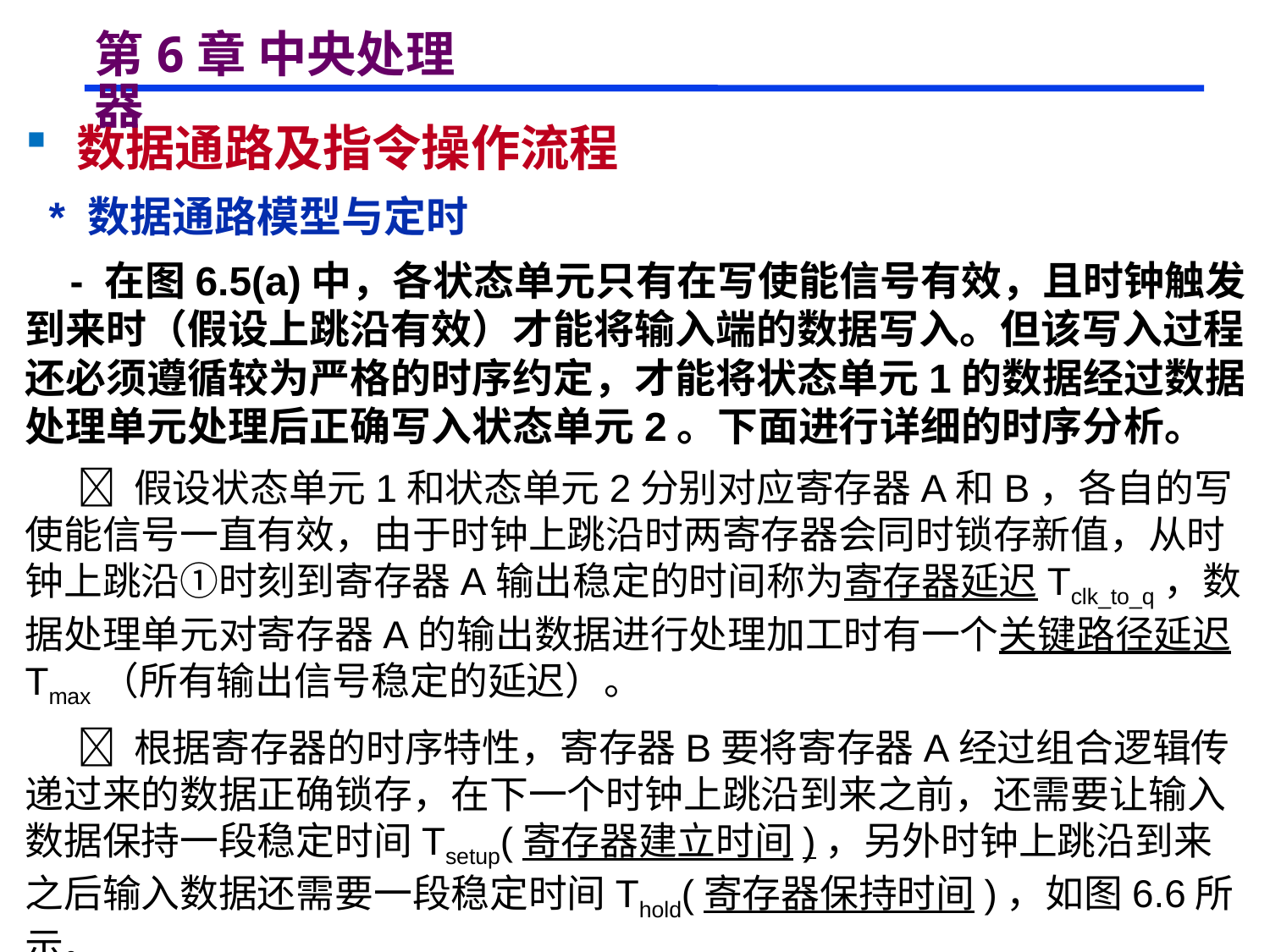

# 第6章 中央处理器
 数据通路及指令操作流程
  * 数据通路模型与定时
    - 在图6.5(a)中，各状态单元只有在写使能信号有效，且时钟触发到来时（假设上跳沿有效）才能将输入端的数据写入。但该写入过程还必须遵循较为严格的时序约定，才能将状态单元1的数据经过数据处理单元处理后正确写入状态单元2。下面进行详细的时序分析。
      • 假设状态单元1和状态单元2分别对应寄存器A和B，各自的写使能信号一直有效，由于时钟上跳沿时两寄存器会同时锁存新值，从时钟上跳沿①时刻到寄存器A输出稳定的时间称为寄存器延迟Tclk_to_q，数据处理单元对寄存器A的输出数据进行处理加工时有一个关键路径延迟Tmax（所有输出信号稳定的延迟）。
      • 根据寄存器的时序特性，寄存器B要将寄存器A经过组合逻辑传递过来的数据正确锁存，在下一个时钟上跳沿到来之前，还需要让输入数据保持一段稳定时间Tsetup(寄存器建立时间)，另外时钟上跳沿到来之后输入数据还需要一段稳定时间Thold(寄存器保持时间)，如图6.6所示。